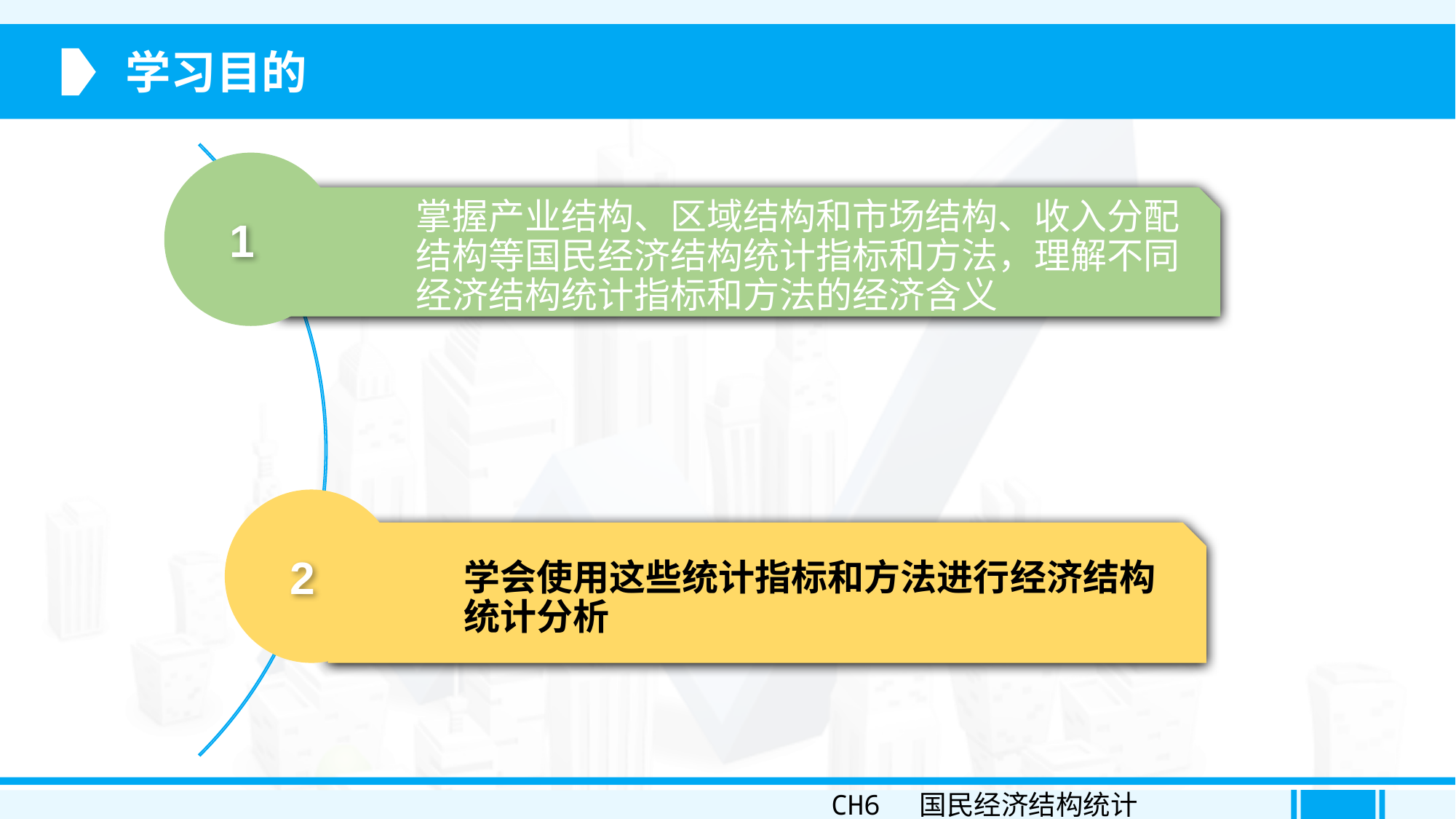

学习目的

1
掌握产业结构、区域结构和市场结构、收入分配结构等国民经济结构统计指标和方法，理解不同经济结构统计指标和方法的经济含义

2
学会使用这些统计指标和方法进行经济结构统计分析
CH6  国民经济结构统计
2